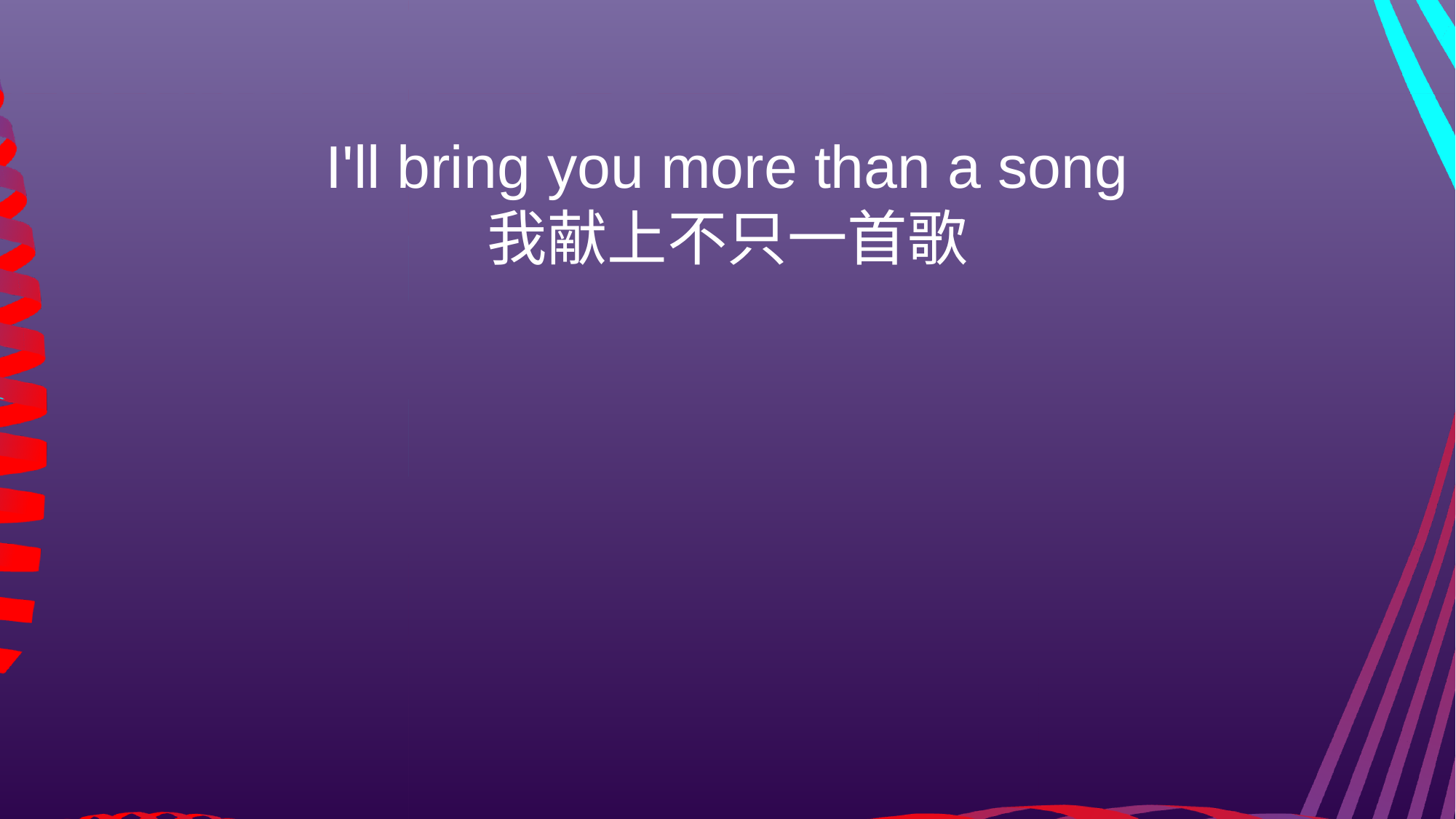

I'll bring you more than a song
我献上不只一首歌